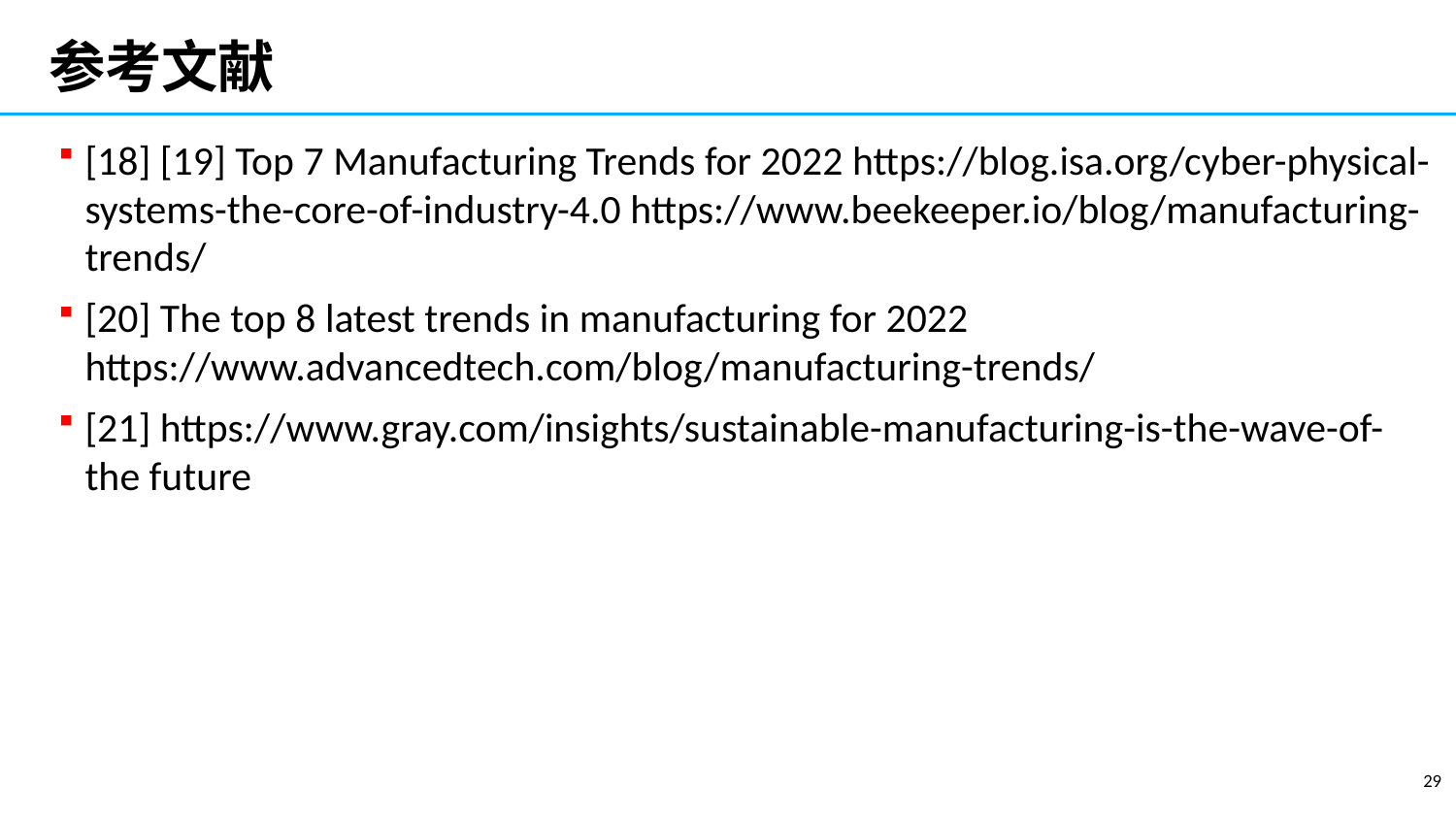

# 参考文献
[18] [19] Top 7 Manufacturing Trends for 2022 https://blog.isa.org/cyber-physical-systems-the-core-of-industry-4.0 https://www.beekeeper.io/blog/manufacturing-trends/
[20] The top 8 latest trends in manufacturing for 2022 https://www.advancedtech.com/blog/manufacturing-trends/
[21] https://www.gray.com/insights/sustainable-manufacturing-is-the-wave-of-the future
29